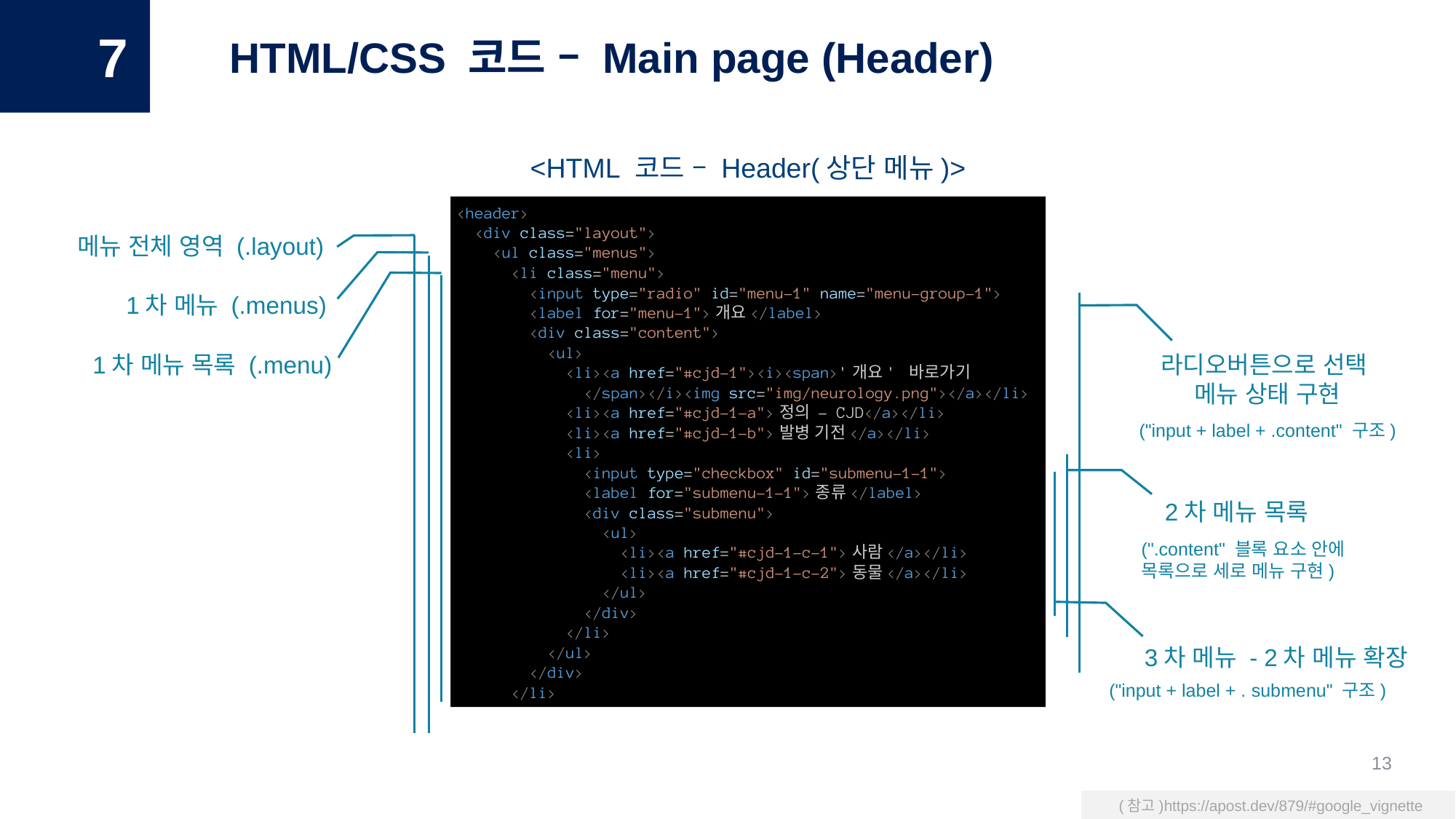

7
HTML/CSS 코드 – Main page (Header)
<HTML 코드 – Header(상단 메뉴)>

    <header>
      <div class="layout">
        <ul class="menus">
          <li class="menu">
            <input type="radio" id="menu-1" name="menu-group-1">
            <label for="menu-1">개요</label>
            <div class="content">
              <ul>
                <li><a href="#cjd-1"><i><span>'개요' 바로가기
                  </span></i><img src="img/neurology.png"></a></li>
                <li><a href="#cjd-1-a">정의 - CJD</a></li>
                <li><a href="#cjd-1-b">발병 기전</a></li>
                <li>
                  <input type="checkbox" id="submenu-1-1">
                  <label for="submenu-1-1">종류</label>
                  <div class="submenu">
                    <ul>
                      <li><a href="#cjd-1-c-1">사람</a></li>
                      <li><a href="#cjd-1-c-2">동물</a></li>
                    </ul>
                  </div>
                </li>
              </ul>
            </div>
          </li>
메뉴 전체 영역 (.layout)

1차 메뉴 (.menus)

1차 메뉴 목록 (.menu)
라디오버튼으로 선택  메뉴 상태 구현
("input + label + .content" 구조)

2차 메뉴 목록
(".content" 블록 요소 안에 목록으로 세로 메뉴 구현)
3차 메뉴 - 2차 메뉴 확장
("input + label + . submenu" 구조)
13
(참고)https://apost.dev/879/#google_vignette